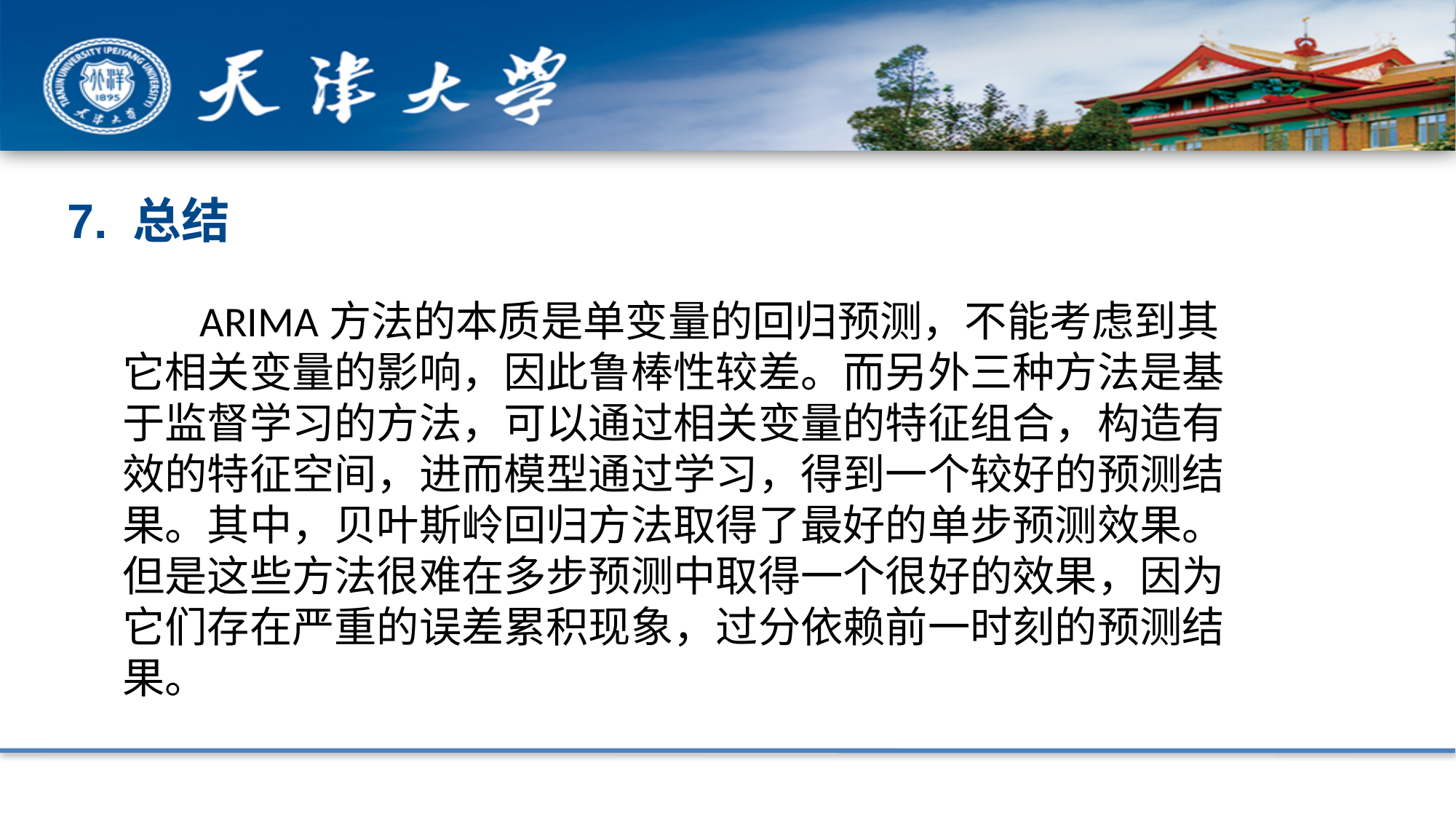

7. 总结
        ARIMA方法的本质是单变量的回归预测，不能考虑到其它相关变量的影响，因此鲁棒性较差。而另外三种方法是基于监督学习的方法，可以通过相关变量的特征组合，构造有效的特征空间，进而模型通过学习，得到一个较好的预测结果。其中，贝叶斯岭回归方法取得了最好的单步预测效果。但是这些方法很难在多步预测中取得一个很好的效果，因为它们存在严重的误差累积现象，过分依赖前一时刻的预测结果。